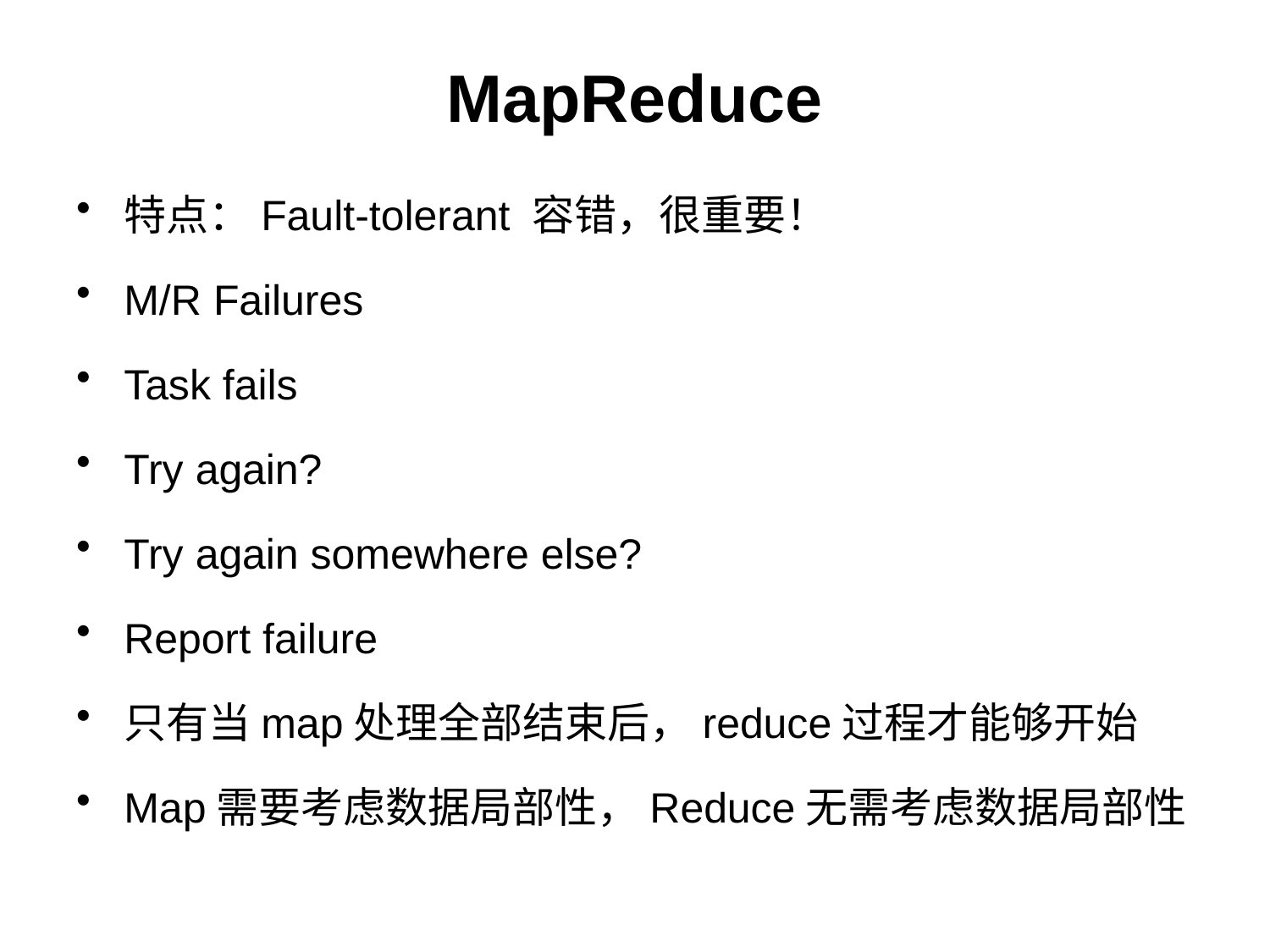

MapReduce
特点：Fault-tolerant 容错，很重要！
M/R Failures
Task fails
Try again?
Try again somewhere else?
Report failure
只有当map处理全部结束后，reduce过程才能够开始
Map需要考虑数据局部性，Reduce无需考虑数据局部性